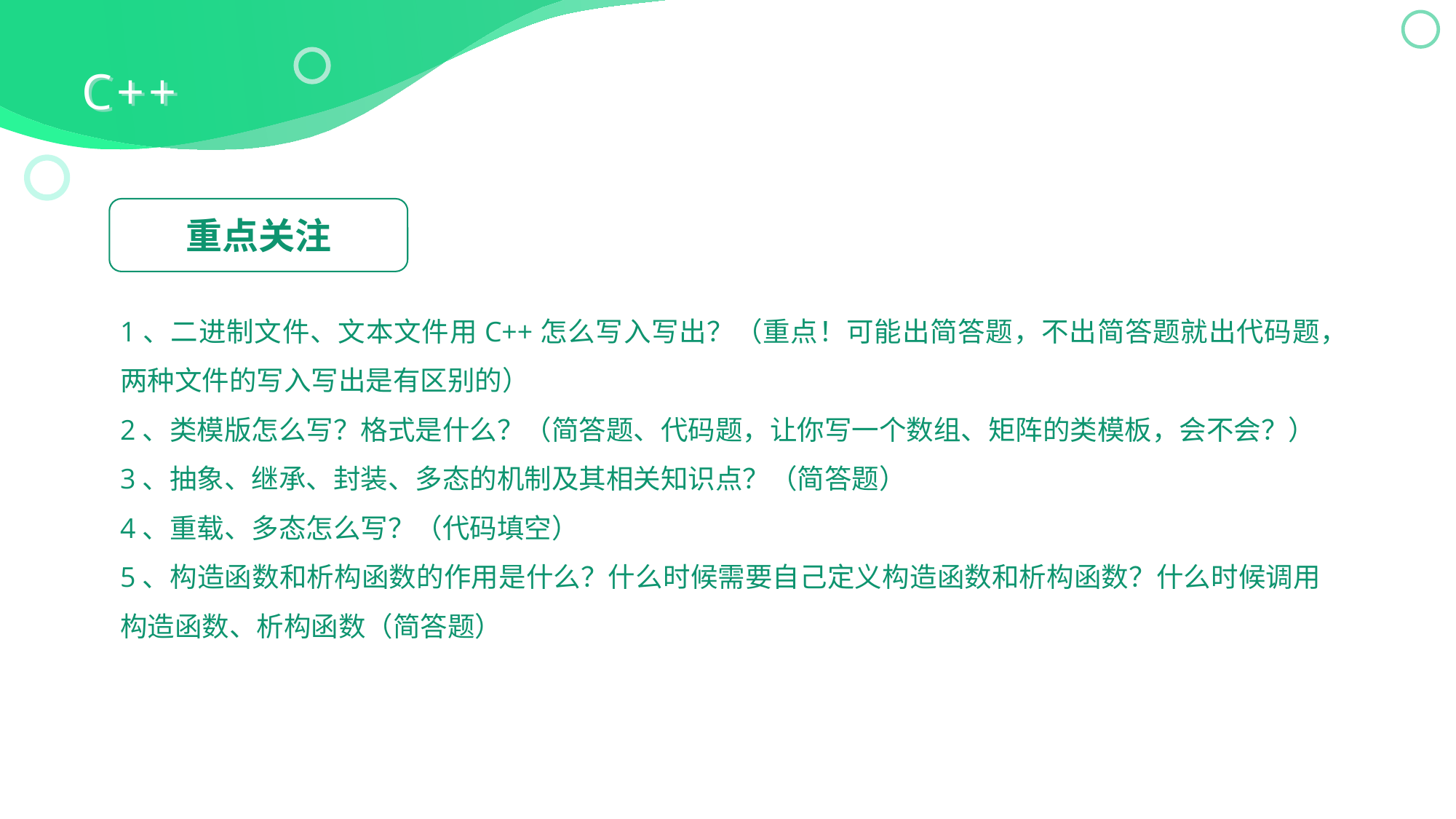

C++
C++

重点关注
1、二进制文件、文本文件用C++怎么写入写出？（重点！可能出简答题，不出简答题就出代码题，两种文件的写入写出是有区别的）
2、类模版怎么写？格式是什么？（简答题、代码题，让你写一个数组、矩阵的类模板，会不会？）
3、抽象、继承、封装、多态的机制及其相关知识点？（简答题）
4、重载、多态怎么写？（代码填空）
5、构造函数和析构函数的作用是什么？什么时候需要自己定义构造函数和析构函数？什么时候调用构造函数、析构函数（简答题）